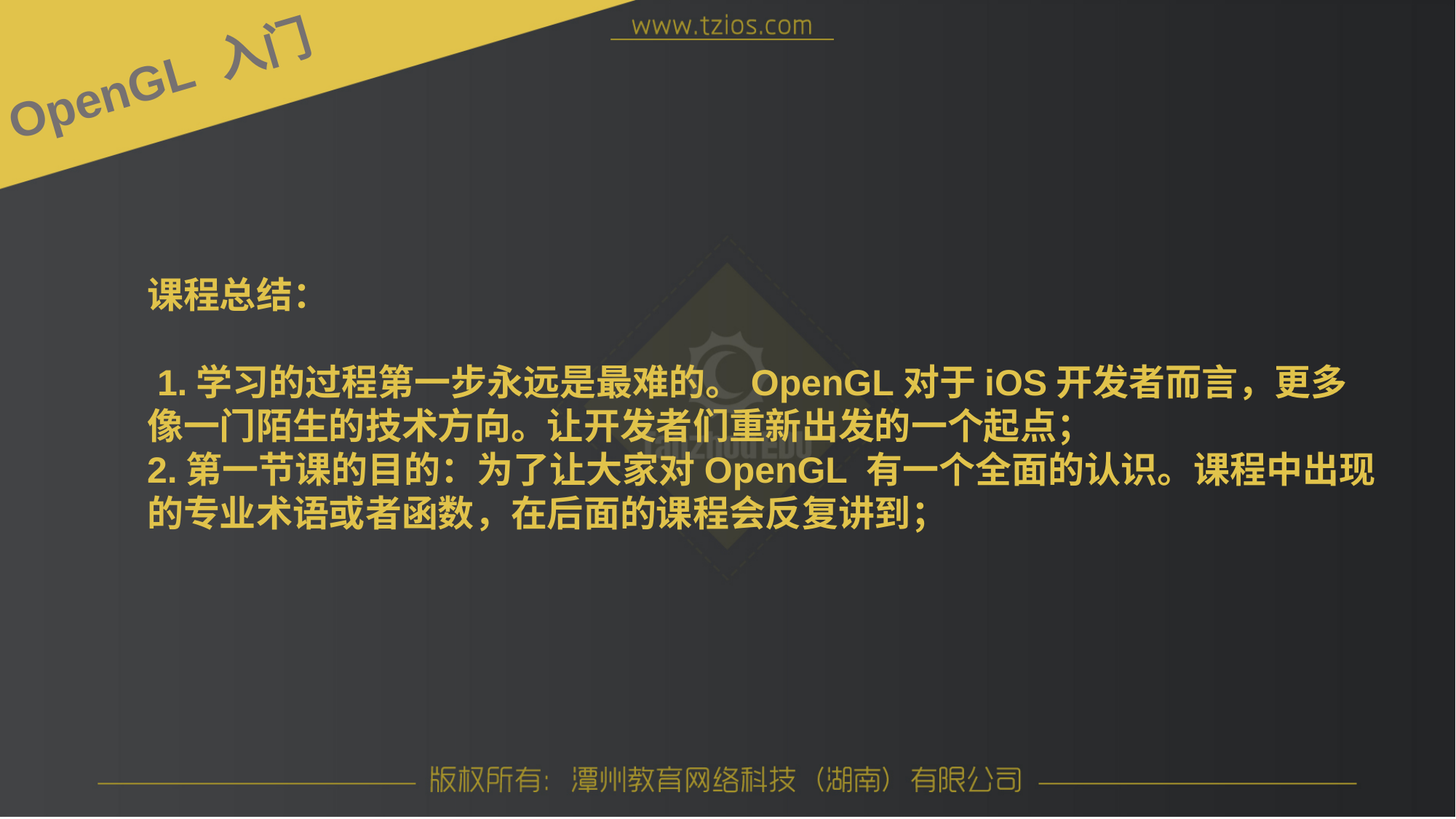

OpenGL 入门
课程总结：

 1.学习的过程第一步永远是最难的。OpenGL对于iOS开发者而言，更多像一门陌生的技术方向。让开发者们重新出发的一个起点；
2.第一节课的目的：为了让大家对OpenGL 有一个全面的认识。课程中出现的专业术语或者函数，在后面的课程会反复讲到；